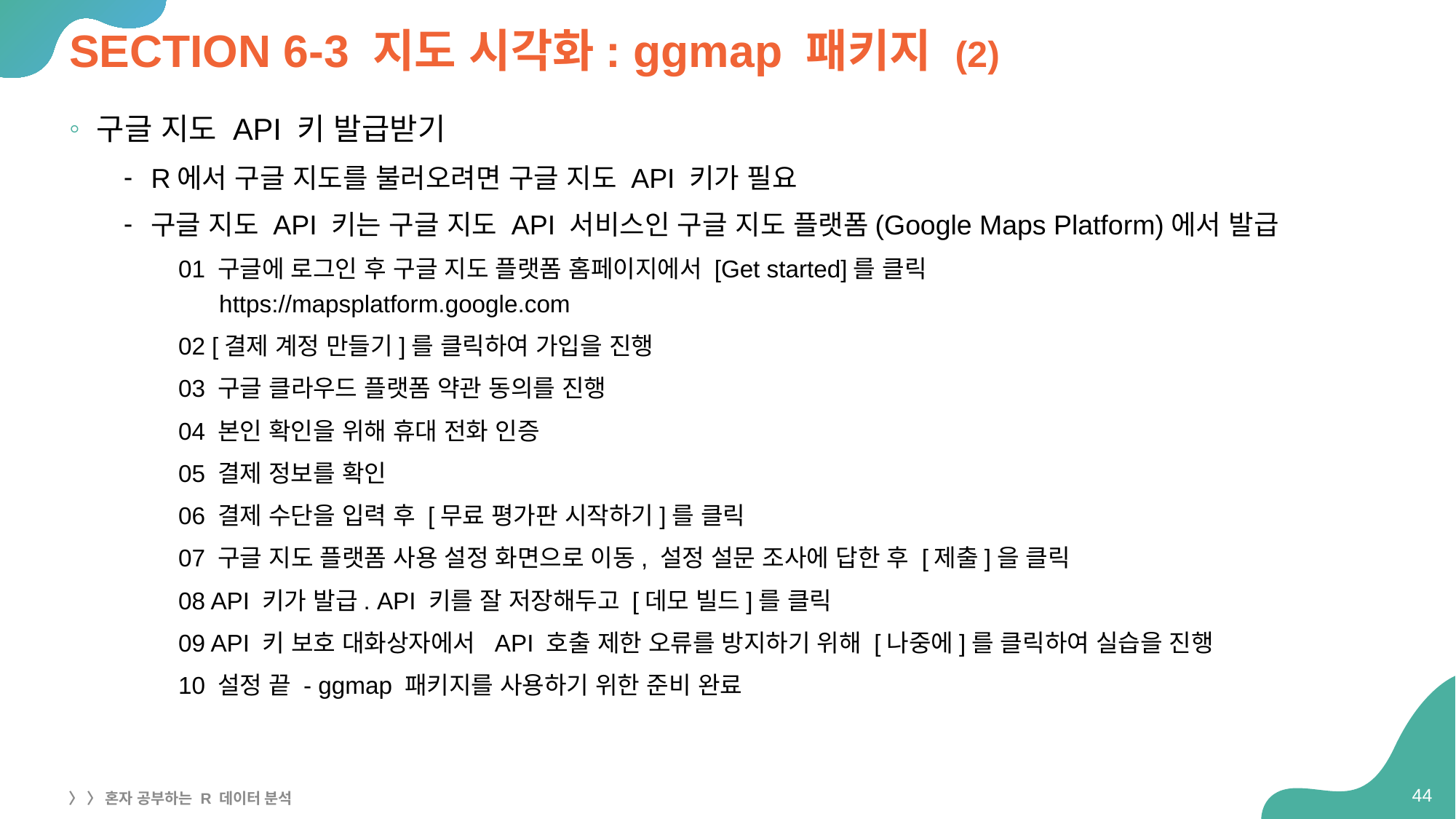

# SECTION 6-3 지도 시각화: ggmap 패키지 (2)
구글 지도 API 키 발급받기
R에서 구글 지도를 불러오려면 구글 지도 API 키가 필요
구글 지도 API 키는 구글 지도 API 서비스인 구글 지도 플랫폼(Google Maps Platform)에서 발급
01 구글에 로그인 후 구글 지도 플랫폼 홈페이지에서 [Get started]를 클릭
https://mapsplatform.google.com
02 [결제 계정 만들기]를 클릭하여 가입을 진행
03 구글 클라우드 플랫폼 약관 동의를 진행
04 본인 확인을 위해 휴대 전화 인증
05 결제 정보를 확인
06 결제 수단을 입력 후 [무료 평가판 시작하기]를 클릭
07 구글 지도 플랫폼 사용 설정 화면으로 이동, 설정 설문 조사에 답한 후 [제출]을 클릭
08 API 키가 발급. API 키를 잘 저장해두고 [데모 빌드]를 클릭
09 API 키 보호 대화상자에서  API 호출 제한 오류를 방지하기 위해 [나중에]를 클릭하여 실습을 진행
10 설정 끝 - ggmap 패키지를 사용하기 위한 준비 완료
44
〉 〉 혼자 공부하는 R 데이터 분석